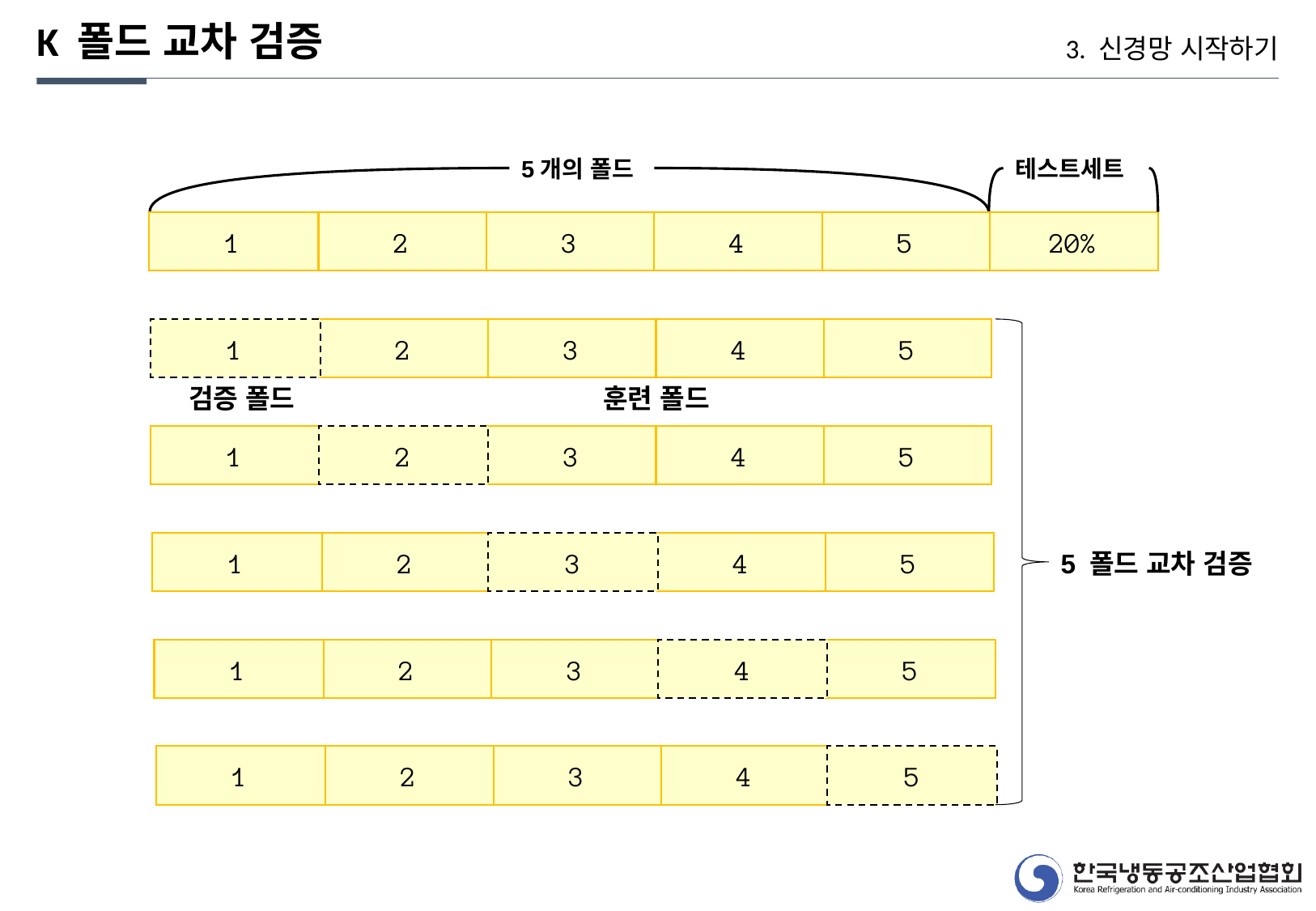

K 폴드 교차 검증
3. 신경망 시작하기
5개의 폴드
테스트세트

1
2
3
4
5

20%

1
2
3
4
5

검증 폴드
훈련 폴드

1
2
3
4
5

1
2
3
4
5

5 폴드 교차 검증

1
2
3
4
5

1
2
3
4
5